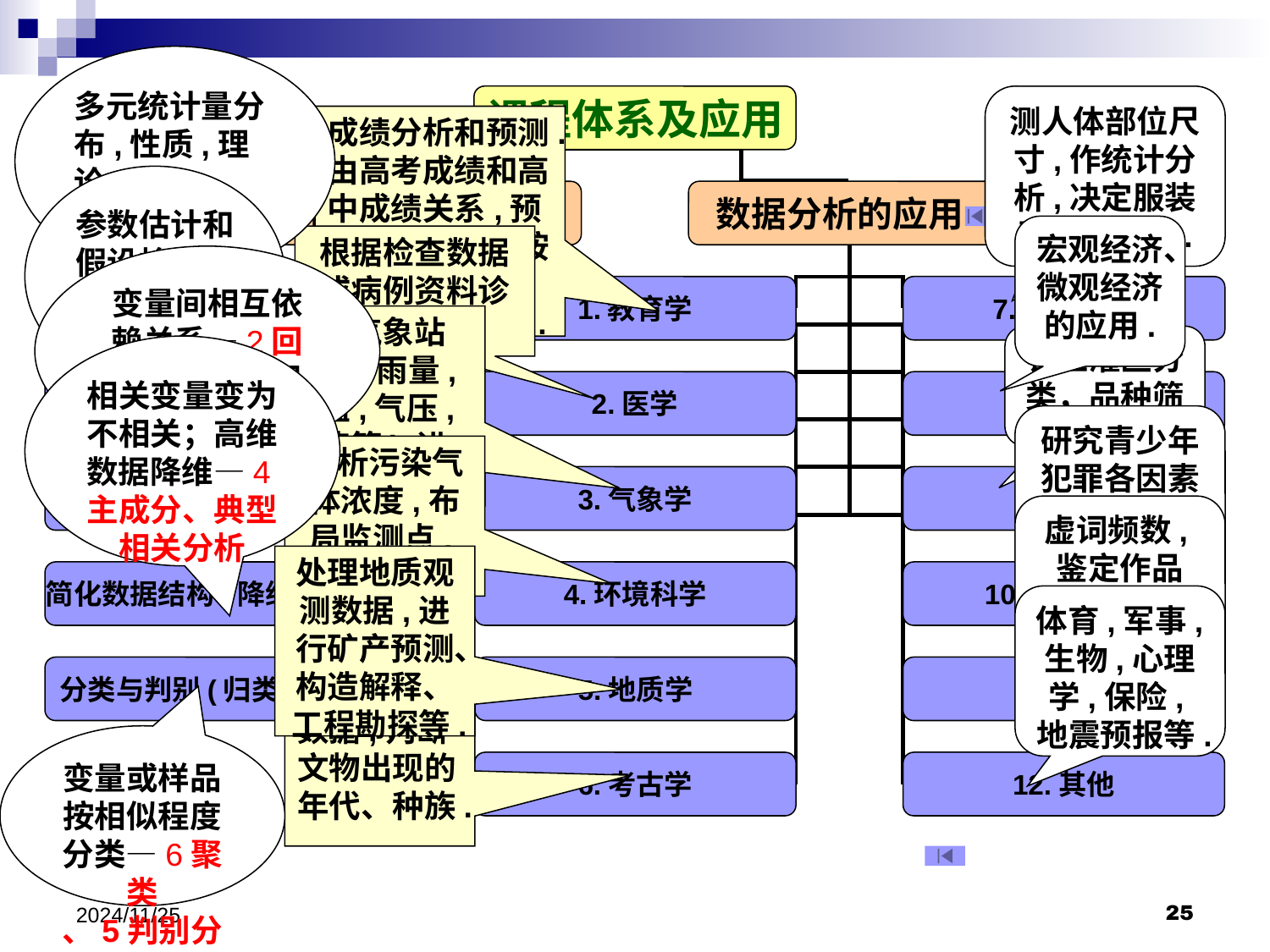

多元统计量分布,性质,理论
—概率统计，描述性分析1章

课程体系及应用
  研究内容和方法
  数据分析的应用
多元统计的理论基础
1.教育学
7.服装工业
多元数据的统计推断
2.医学
8.经济学
变量间的相互关系
3.气象学
9.农业
简化数据结构(降维问题)
4.环境科学
10.社会科学
分类与判别(归类问题)
5.地质学
11.文学
6.考古学
12.其他

测人体部位尺寸,作统计分析,决定服装型号及比例.
成绩分析和预测.由高考成绩和高中成绩关系,预测高考成绩；按成绩进行分类(文理)、排名.
参数估计和假设检验—概率统计中统计推断、方差分析
宏观经济、微观经济的应用.
根据检查数据或病例资料诊断病例.
变量间相互依赖关系—2回归分析；两组变量间关系—4典型相关分析
分析气象站资料(雨量,气温,气压, 风速等),进行天气预报.
农业灌区分类，品种筛选.
相关变量变为不相关；高维数据降维—4主成分、典型相关分析
研究青少年犯罪各因素间关系及变化规律.
分析污染气体浓度,布局监测点,污染治理.
虚词频数,鉴定作品
处理地质观测数据,进行矿产预测、构造解释、工程勘探等.
体育,军事,生物,心理学,保险,地震预报等.
通过测各类数据,判断文物出现的年代、种族.
变量或样品按相似程度分类—6聚类
、5判别分析

2024/11/25
25